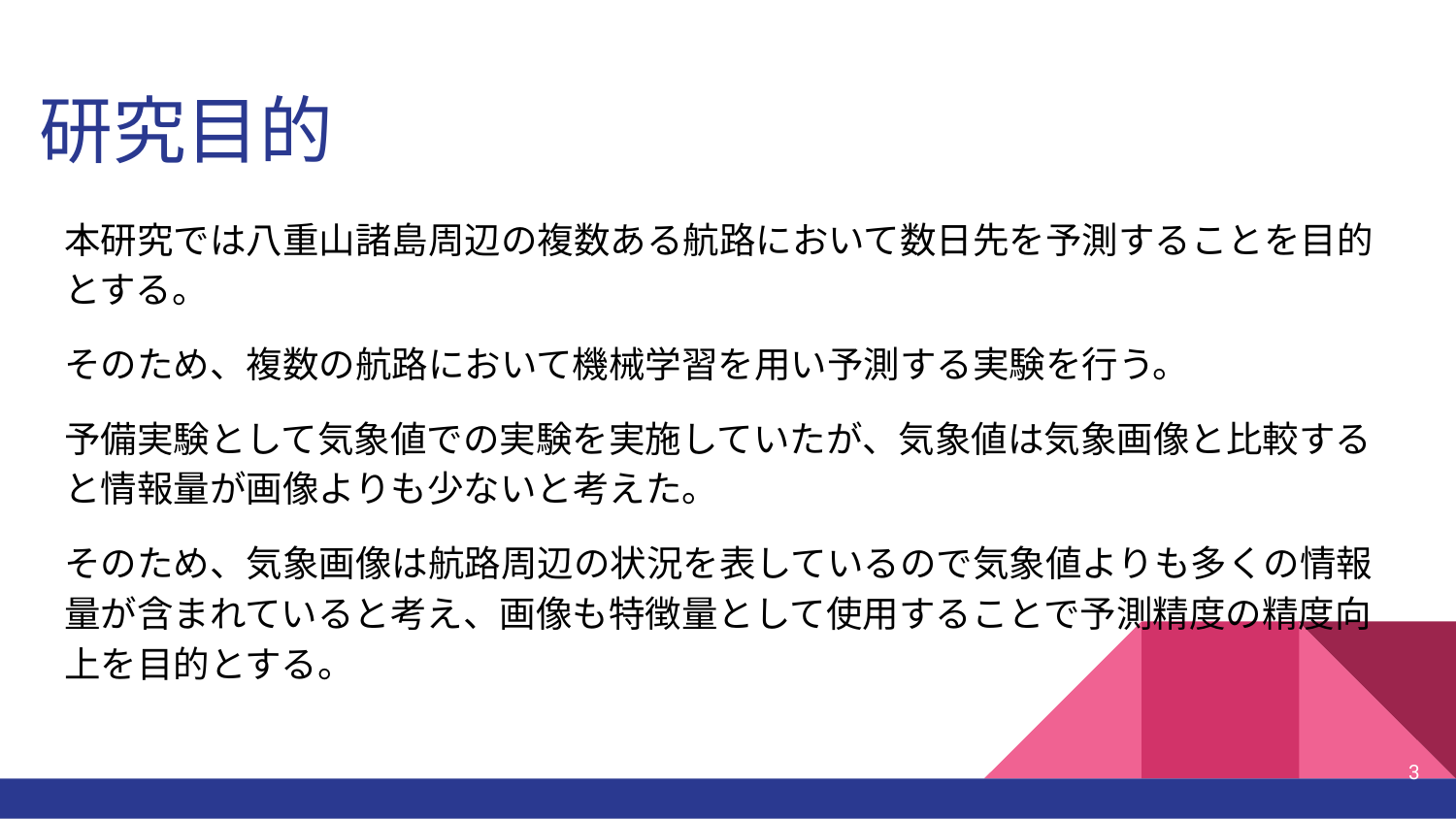

# 研究目的
本研究では八重山諸島周辺の複数ある航路において数日先を予測することを目的とする。
そのため、複数の航路において機械学習を用い予測する実験を行う。
予備実験として気象値での実験を実施していたが、気象値は気象画像と比較すると情報量が画像よりも少ないと考えた。
そのため、気象画像は航路周辺の状況を表しているので気象値よりも多くの情報量が含まれていると考え、画像も特徴量として使用することで予測精度の精度向上を目的とする。
3